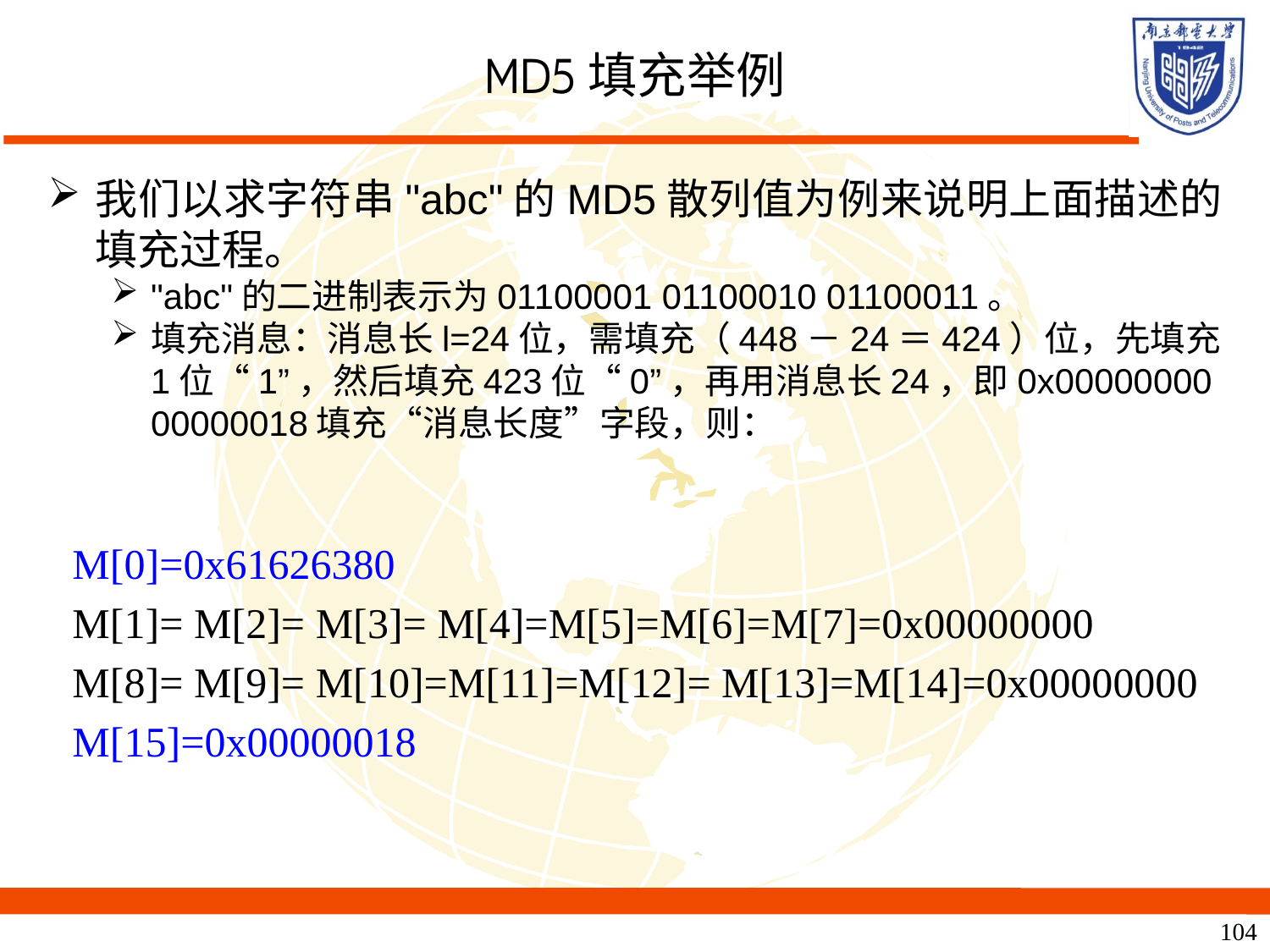

# MD5填充举例
我们以求字符串"abc"的MD5散列值为例来说明上面描述的填充过程。
"abc"的二进制表示为01100001 01100010 01100011。
填充消息：消息长l=24位，需填充（448－24＝424）位，先填充1位“1”，然后填充423位“0”，再用消息长24，即0x00000000 00000018填充“消息长度”字段，则：
M[0]=0x61626380
M[1]= M[2]= M[3]= M[4]=M[5]=M[6]=M[7]=0x00000000
M[8]= M[9]= M[10]=M[11]=M[12]= M[13]=M[14]=0x00000000
M[15]=0x00000018
104